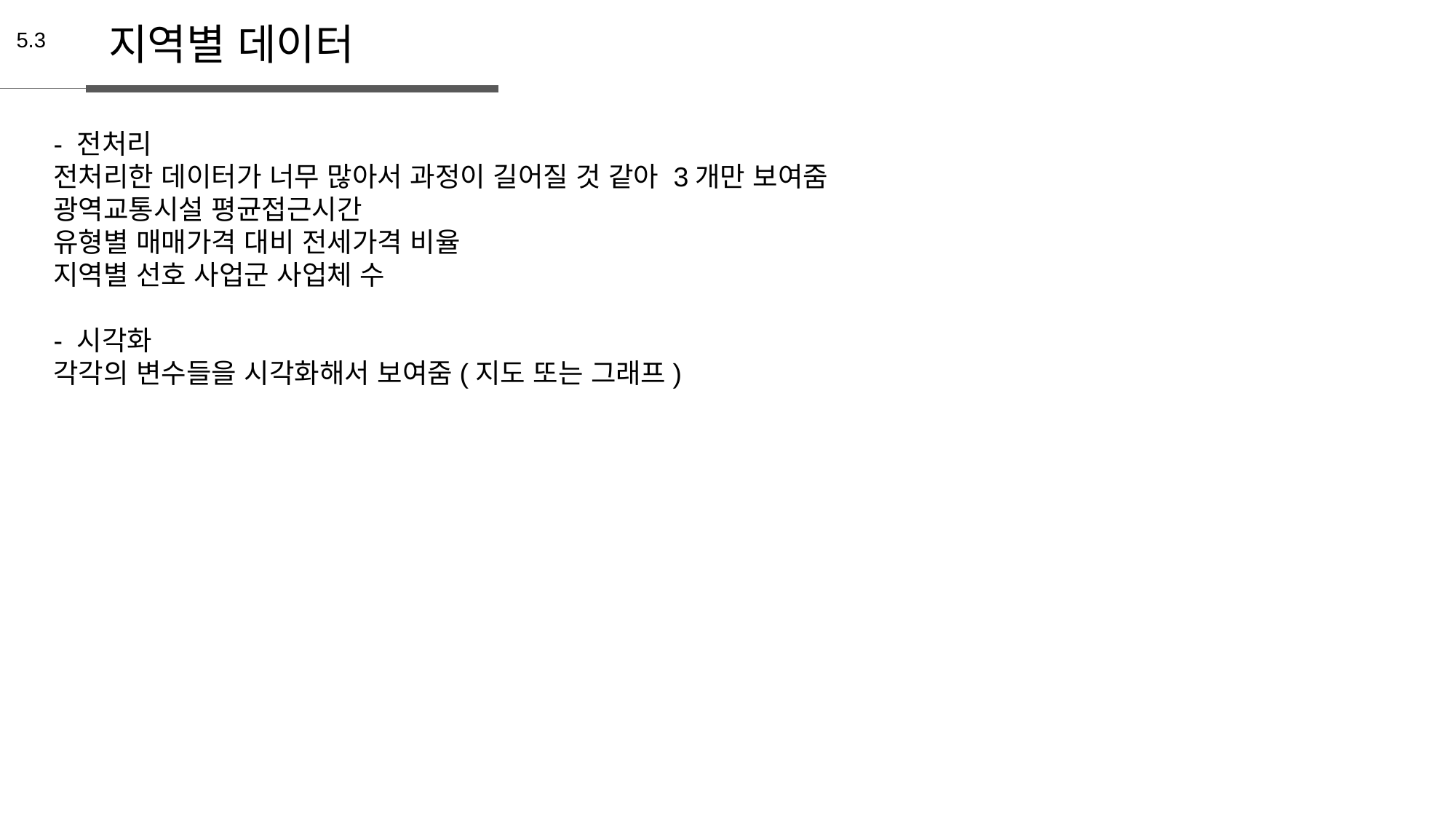

지역별 데이터
5.3
- 전처리
전처리한 데이터가 너무 많아서 과정이 길어질 것 같아 3개만 보여줌
광역교통시설 평균접근시간
유형별 매매가격 대비 전세가격 비율
지역별 선호 사업군 사업체 수

- 시각화
각각의 변수들을 시각화해서 보여줌(지도 또는 그래프)